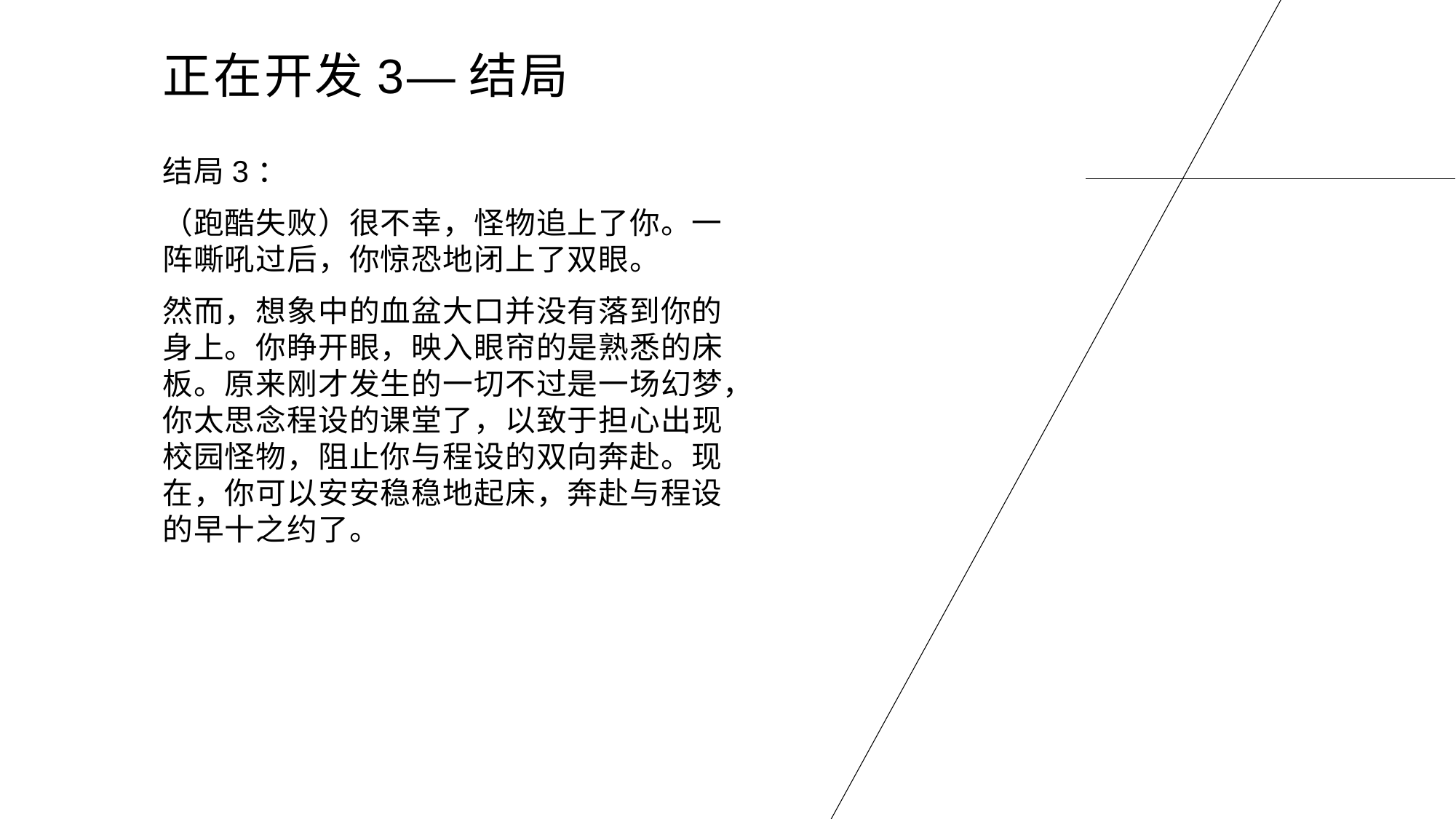

# 正在开发3—结局
结局3：
（跑酷失败）很不幸，怪物追上了你。一阵嘶吼过后，你惊恐地闭上了双眼。
然而，想象中的血盆大口并没有落到你的身上。你睁开眼，映入眼帘的是熟悉的床板。原来刚才发生的一切不过是一场幻梦，你太思念程设的课堂了，以致于担心出现校园怪物，阻止你与程设的双向奔赴。现在，你可以安安稳稳地起床，奔赴与程设的早十之约了。
20